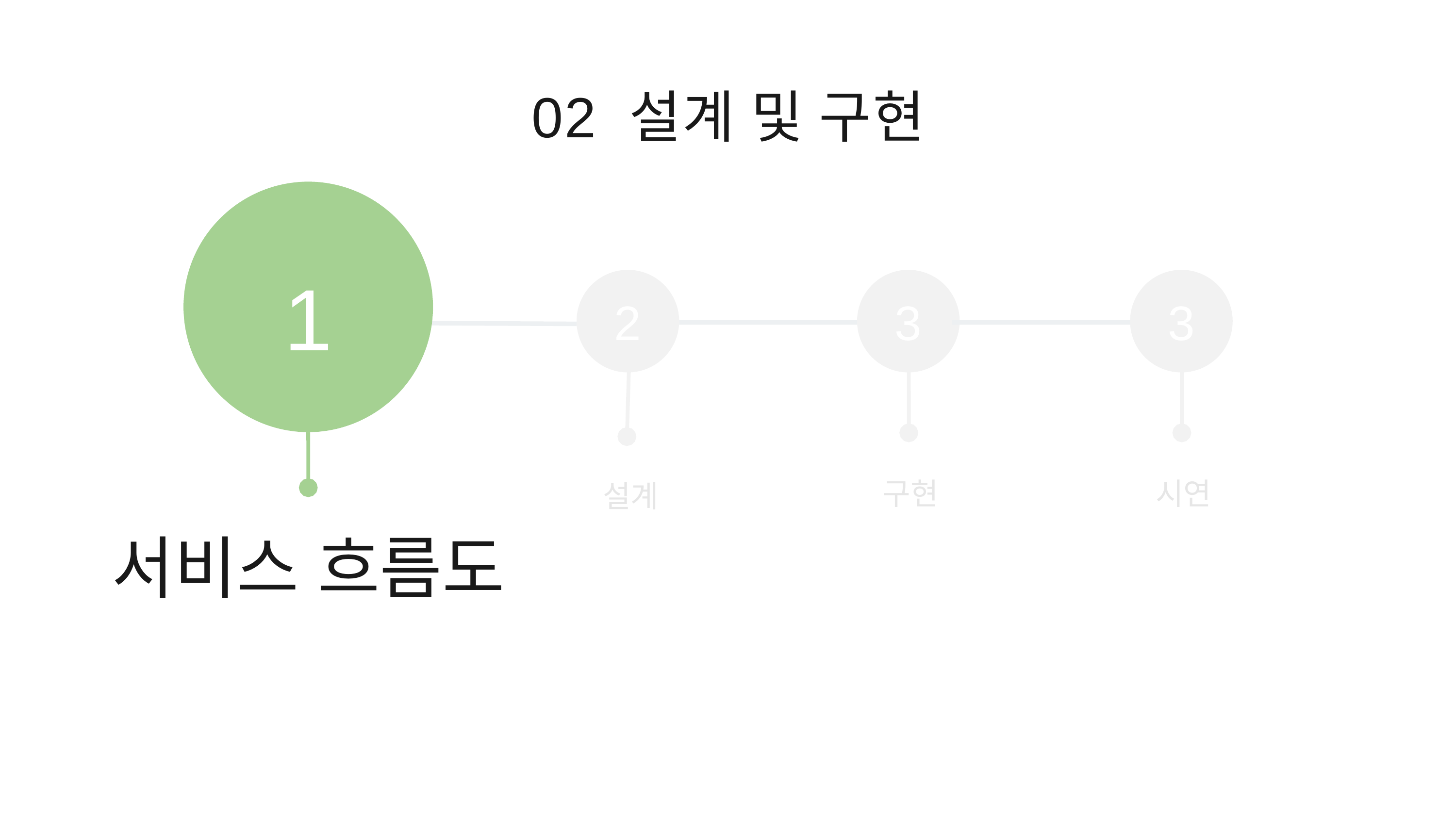

02 설계 및 구현

1
2
3
3

구현
시연
설계
서비스 흐름도